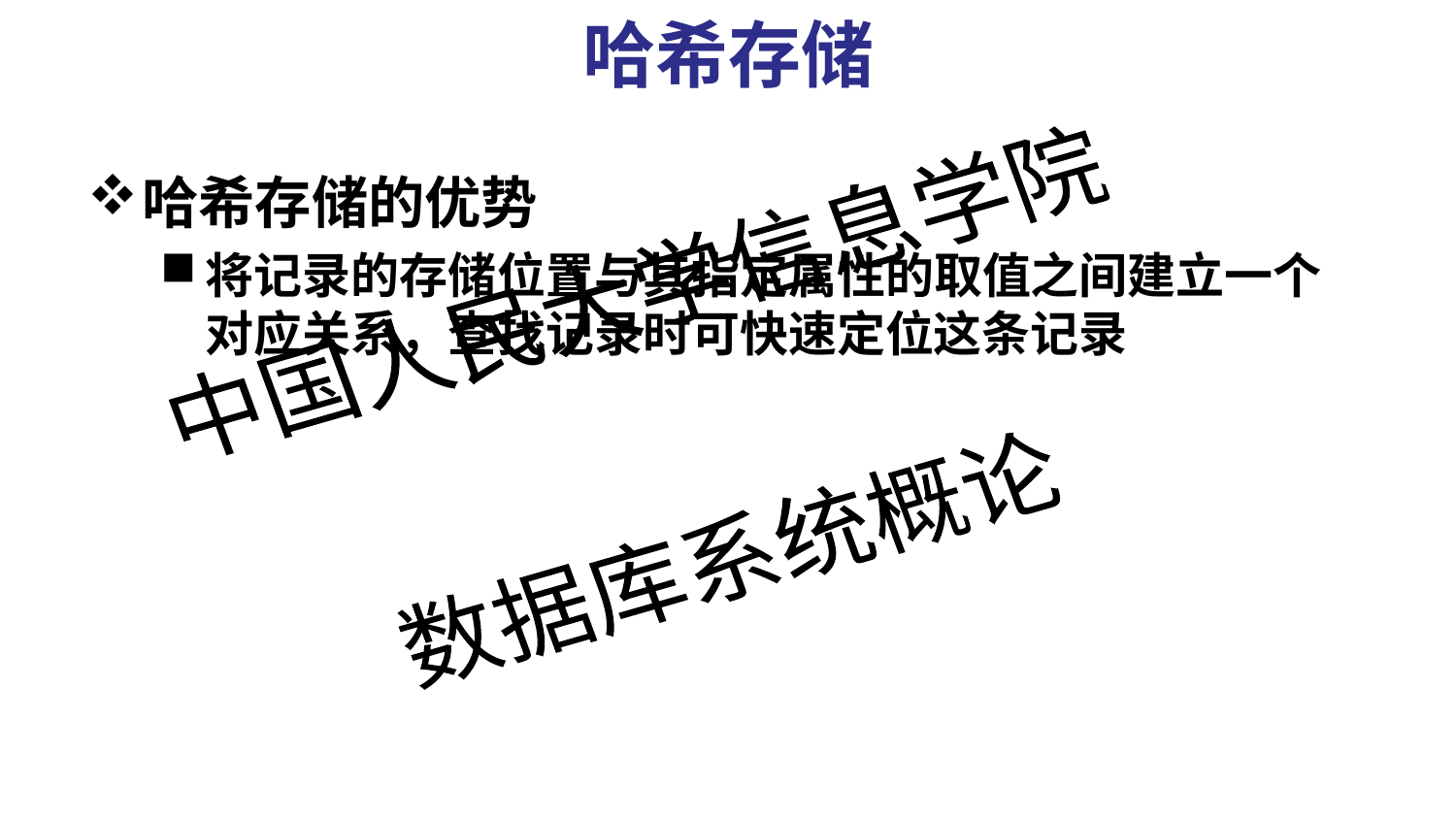

# 哈希存储
63
哈希存储的优势
将记录的存储位置与其指定属性的取值之间建立一个对应关系，查找记录时可快速定位这条记录